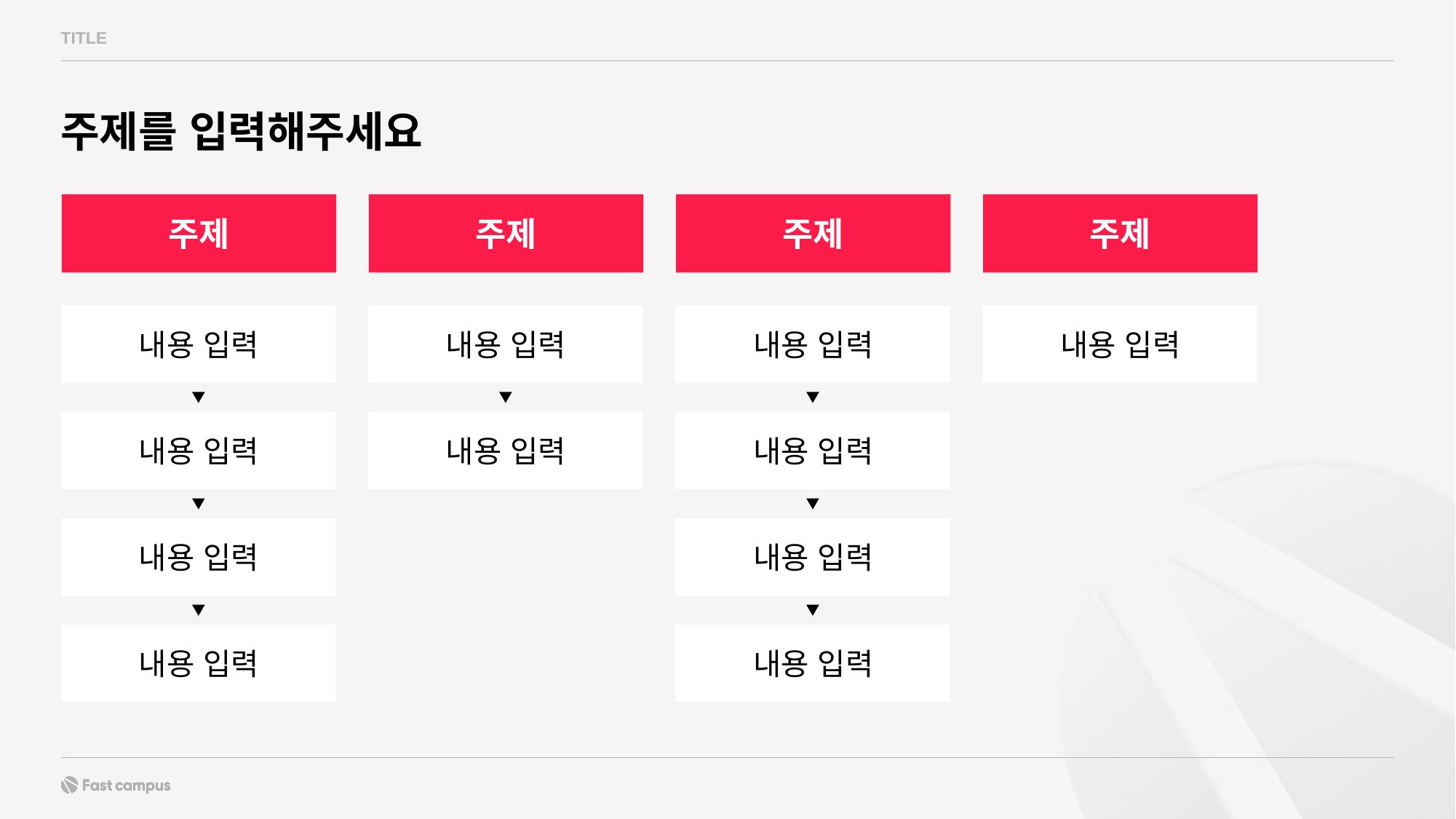

TITLE
주제를 입력해주세요
주제
주제
주제
주제
내용 입력
내용 입력
내용 입력
내용 입력
내용 입력
내용 입력
내용 입력
내용 입력
내용 입력
내용 입력
내용 입력